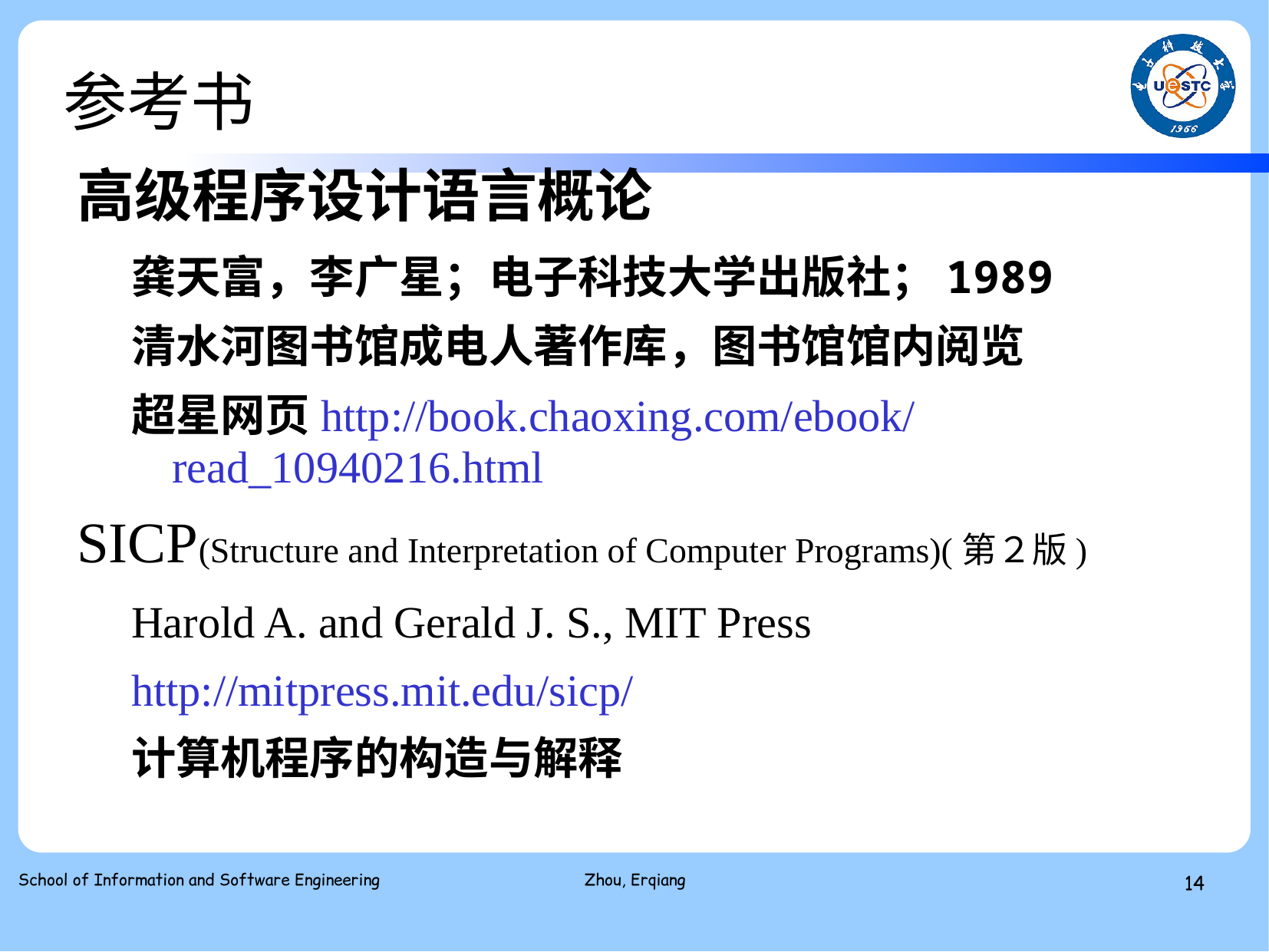

# 参考书
高级程序设计语言概论
龚天富，李广星；电子科技大学出版社；1989
清水河图书馆成电人著作库，图书馆馆内阅览
超星网页http://book.chaoxing.com/ebook/read_10940216.html
SICP(Structure and Interpretation of Computer Programs)(第２版)
Harold A. and Gerald J. S., MIT Press
http://mitpress.mit.edu/sicp/
计算机程序的构造与解释
School of Information and Software Engineering
Zhou, Erqiang
14